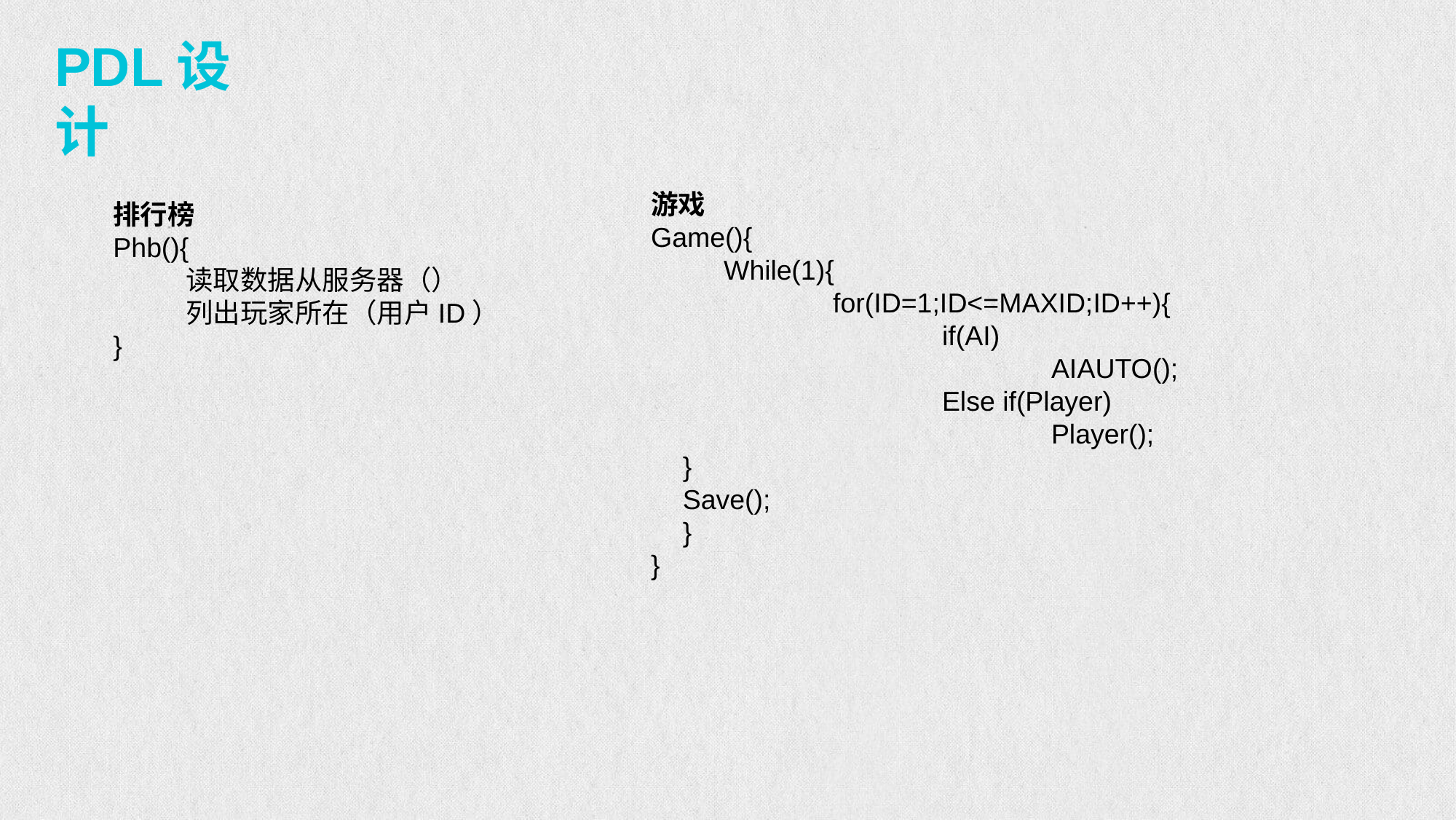

PDL设计
游戏
Game(){
	While(1){
		for(ID=1;ID<=MAXID;ID++){
			if(AI)
				AIAUTO();
			Else if(Player)
				Player();
}
Save();
}
}
排行榜
Phb(){
	读取数据从服务器（）
	列出玩家所在（用户ID）
}